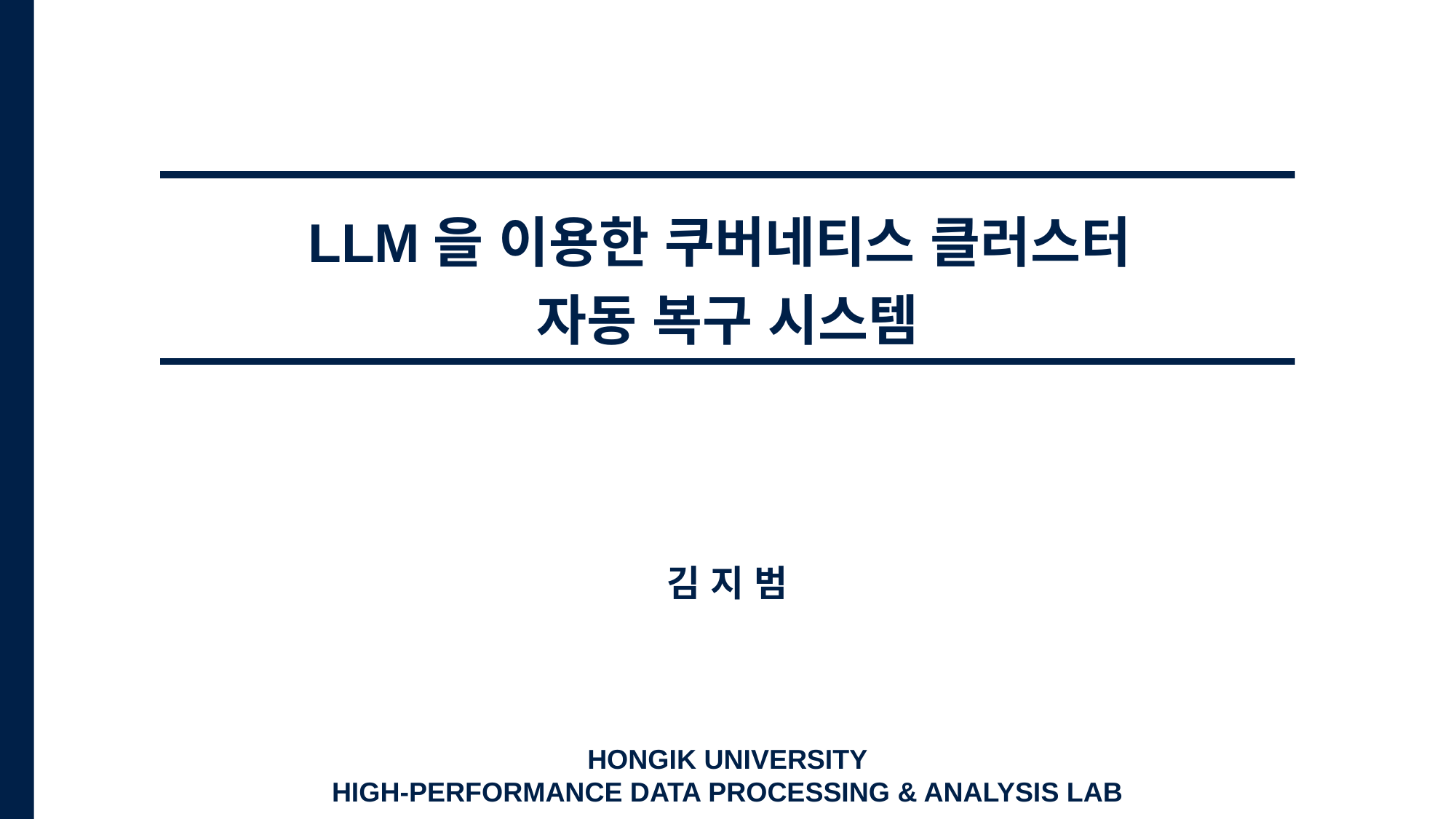

# LLM을 이용한 쿠버네티스 클러스터 자동 복구 시스템
김 지 범